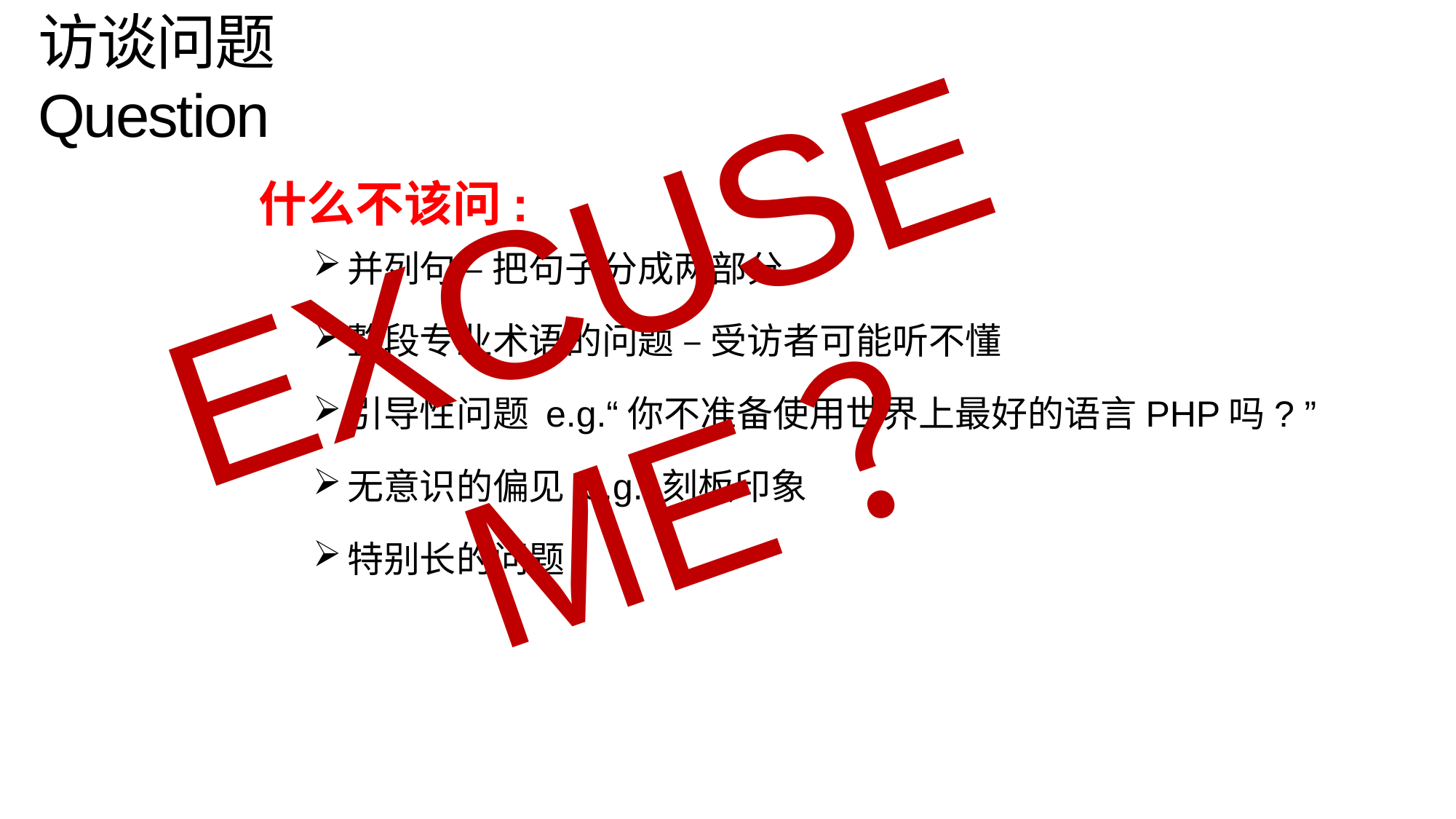

访谈问题
Question
EXCUSE
   ME？
什么不该问:
并列句 – 把句子分成两部分
整段专业术语的问题 – 受访者可能听不懂
引导性问题 e.g.“你不准备使用世界上最好的语言PHP吗? ”
无意识的偏见 e.g. 刻板印象
特别长的问题